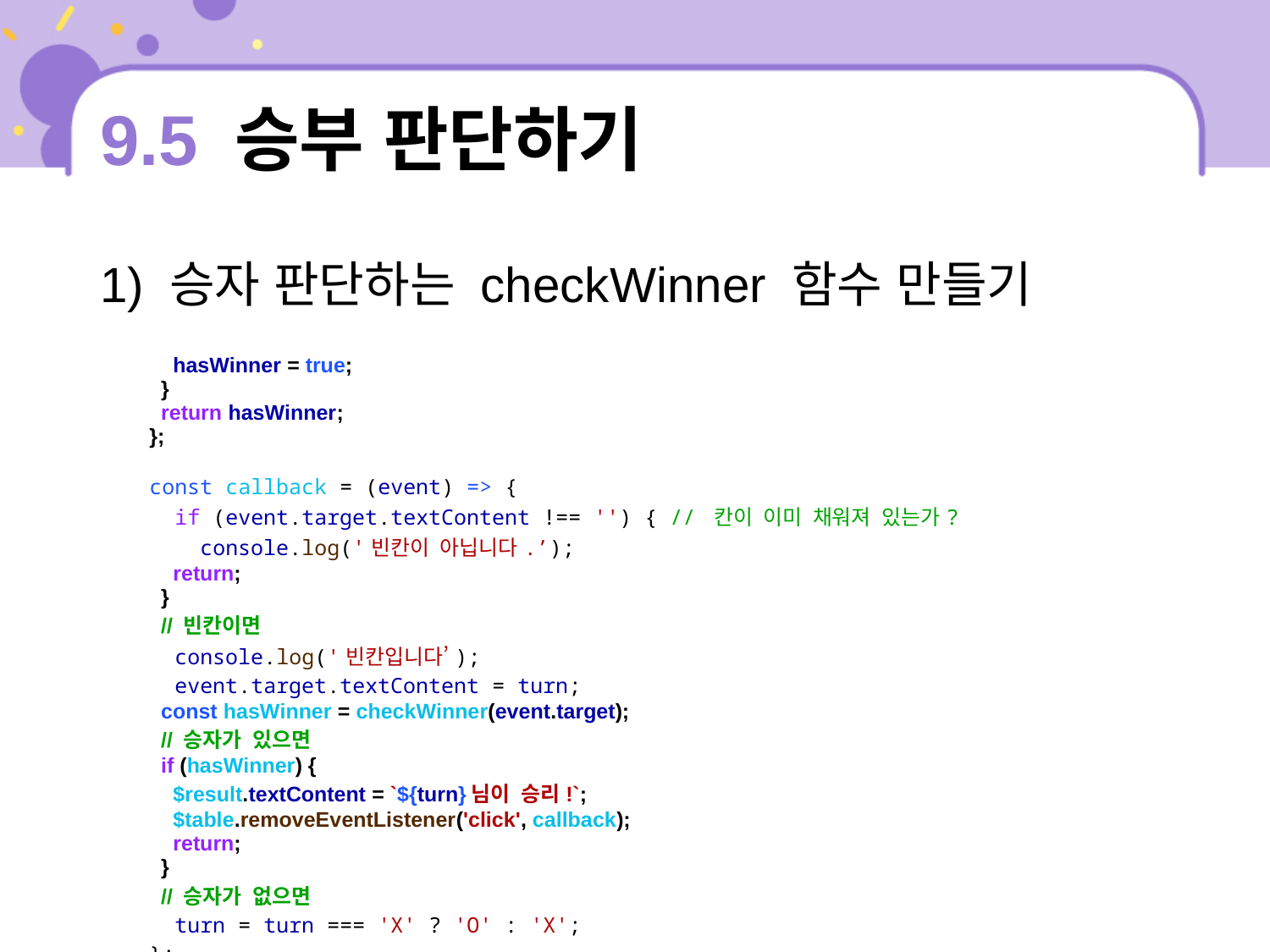

# 9.5 승부 판단하기
1) 승자 판단하는 checkWinner 함수 만들기
| hasWinner = true; } return hasWinner; }; const callback = (event) => { if (event.target.textContent !== '') { // 칸이 이미 채워져 있는가? console.log('빈칸이 아닙니다.’); return; } // 빈칸이면 console.log('빈칸입니다’); event.target.textContent = turn; const hasWinner = checkWinner(event.target); // 승자가 있으면 if (hasWinner) { $result.textContent = `${turn}님이 승리!`; $table.removeEventListener('click', callback); return; } // 승자가 없으면 turn = turn === 'X' ? 'O' : 'X'; }; |
| --- |